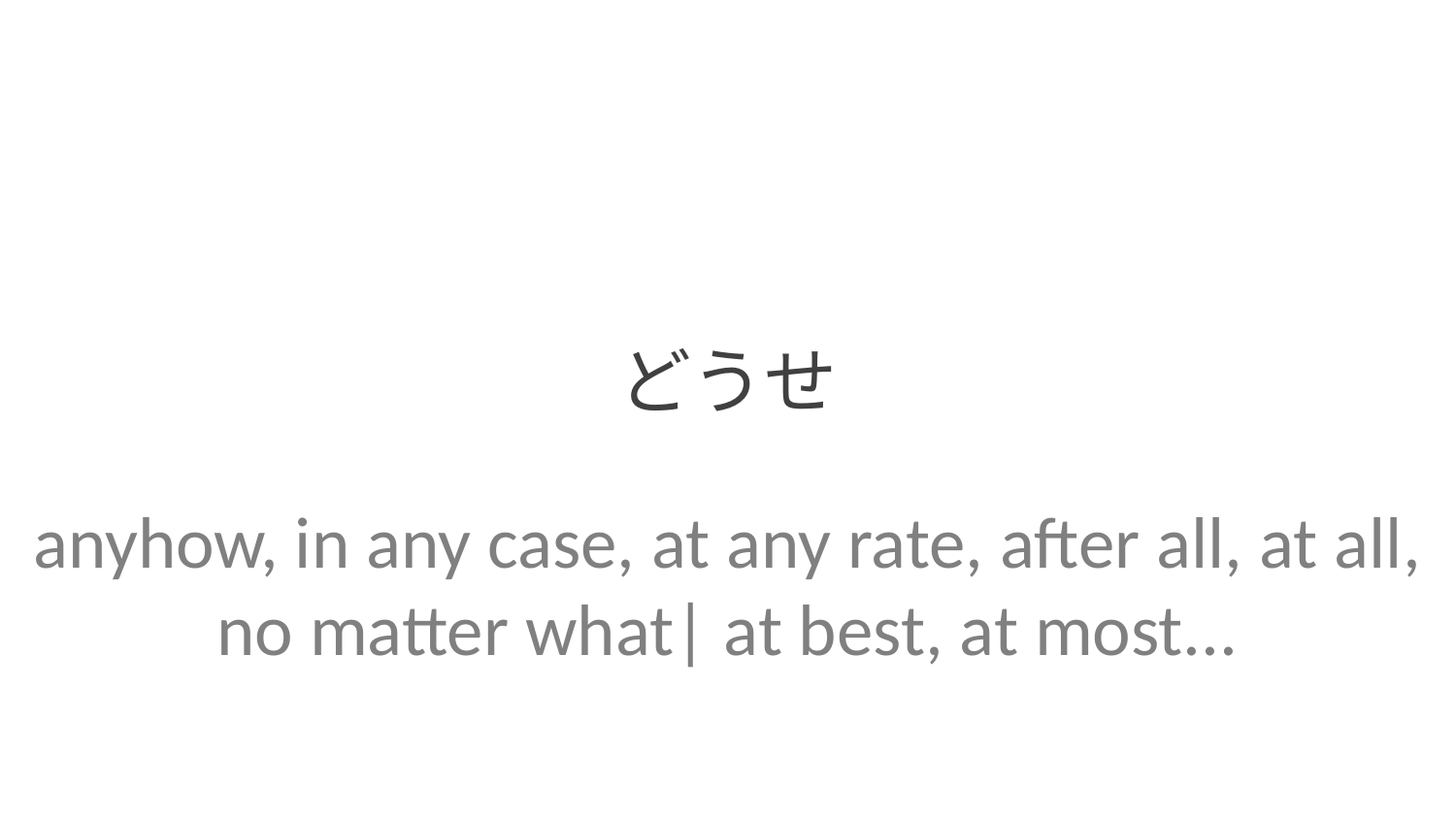

どうせ
anyhow, in any case, at any rate, after all, at all, no matter what| at best, at most...